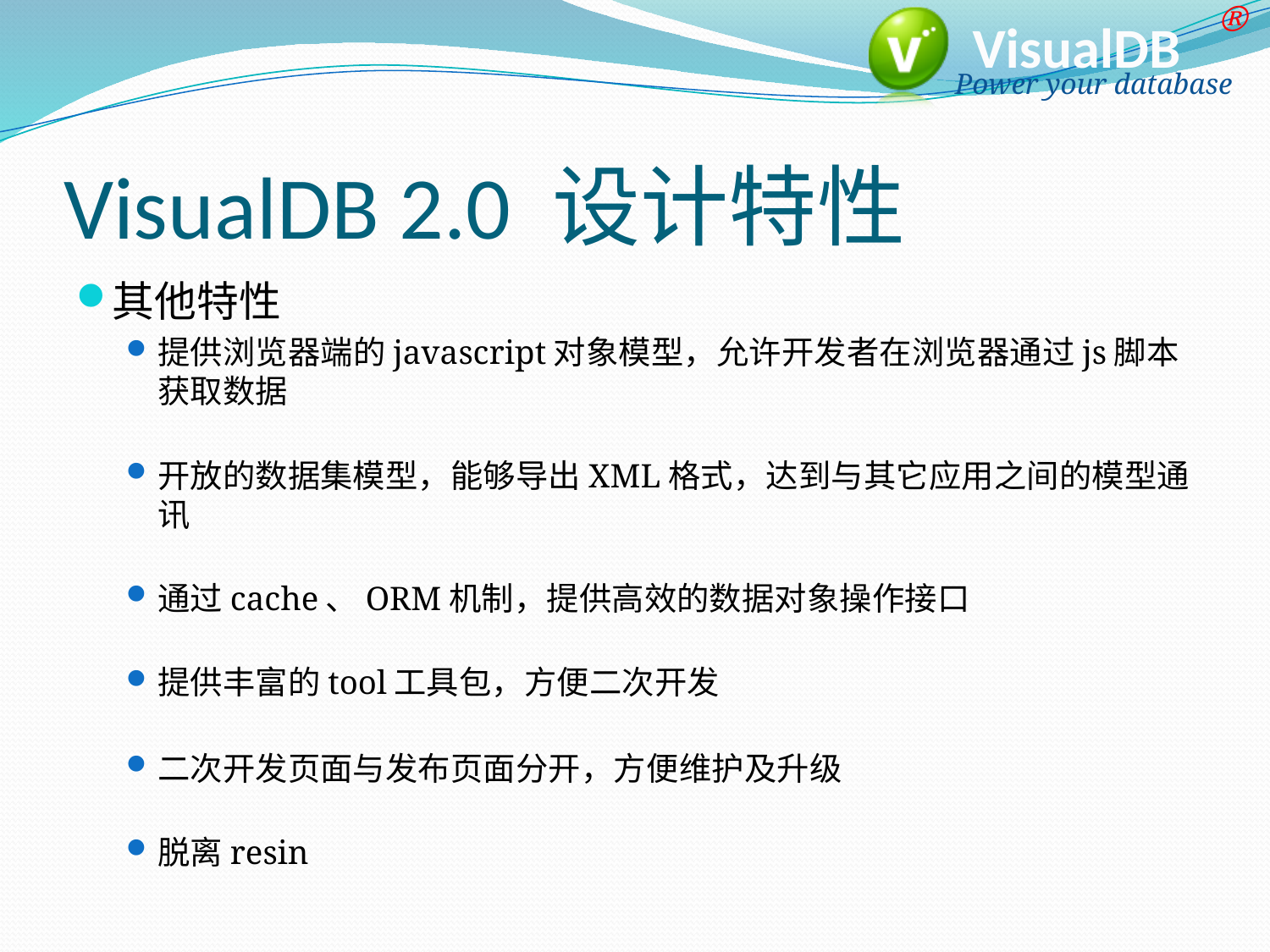

# VisualDB 2.0 设计特性
其他特性
提供浏览器端的javascript对象模型，允许开发者在浏览器通过js脚本获取数据

开放的数据集模型，能够导出XML格式，达到与其它应用之间的模型通讯

通过cache、ORM机制，提供高效的数据对象操作接口

提供丰富的tool工具包，方便二次开发

二次开发页面与发布页面分开，方便维护及升级

脱离resin